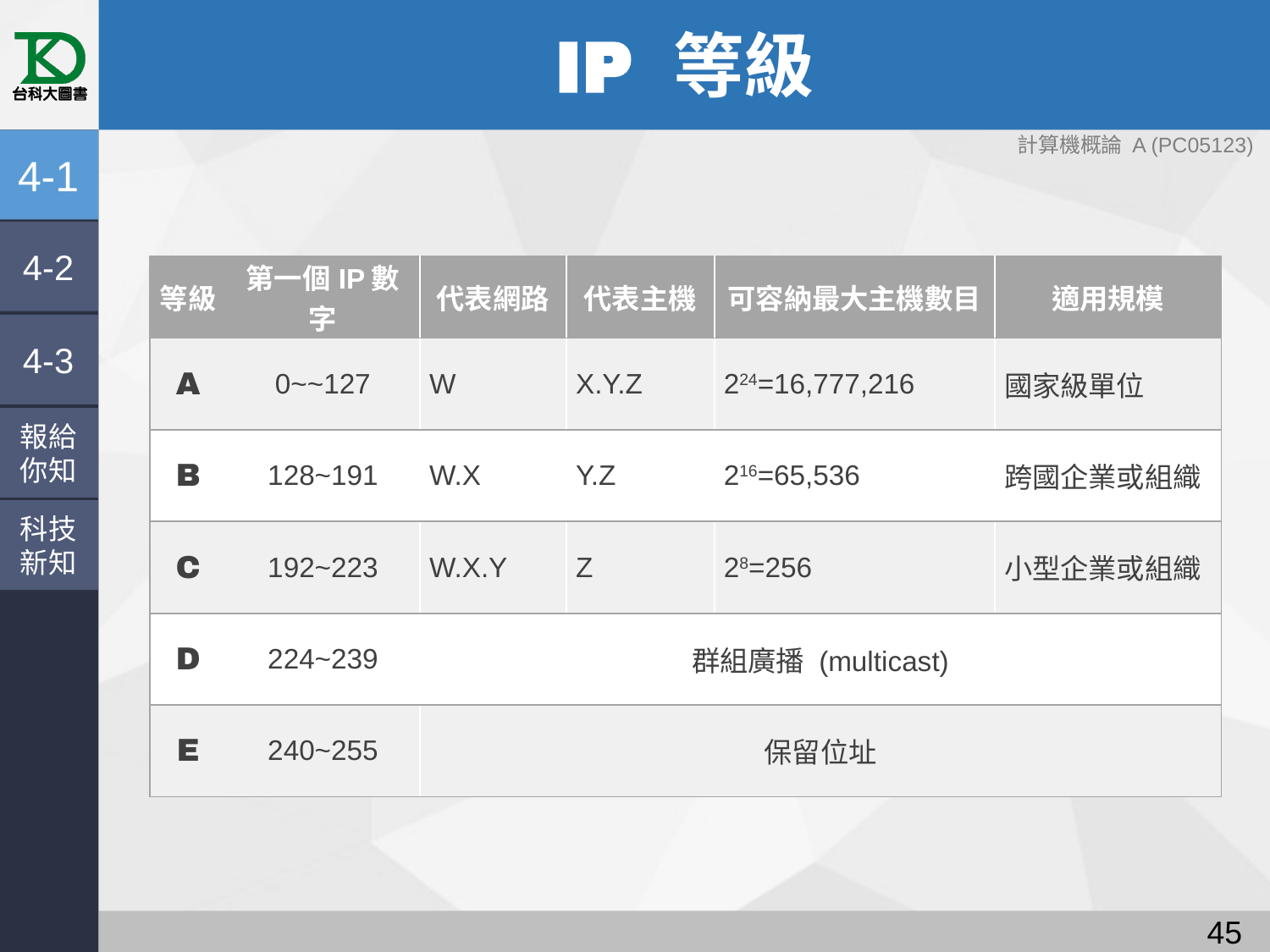

# IP 等級
4-1
4-2
| 等級 | 第一個IP數字 | 代表網路 | 代表主機 | 可容納最大主機數目 | 適用規模 |
| --- | --- | --- | --- | --- | --- |
| A | 0~~127 | W | X.Y.Z | 224=16,777,216 | 國家級單位 |
| B | 128~191 | W.X | Y.Z | 216=65,536 | 跨國企業或組織 |
| C | 192~223 | W.X.Y | Z | 28=256 | 小型企業或組織 |
| D | 224~239 | 群組廣播 (multicast) |  |  |  |
| E | 240~255 | 保留位址 |  |  |  |
4-3
報給
你知
科技
新知
45